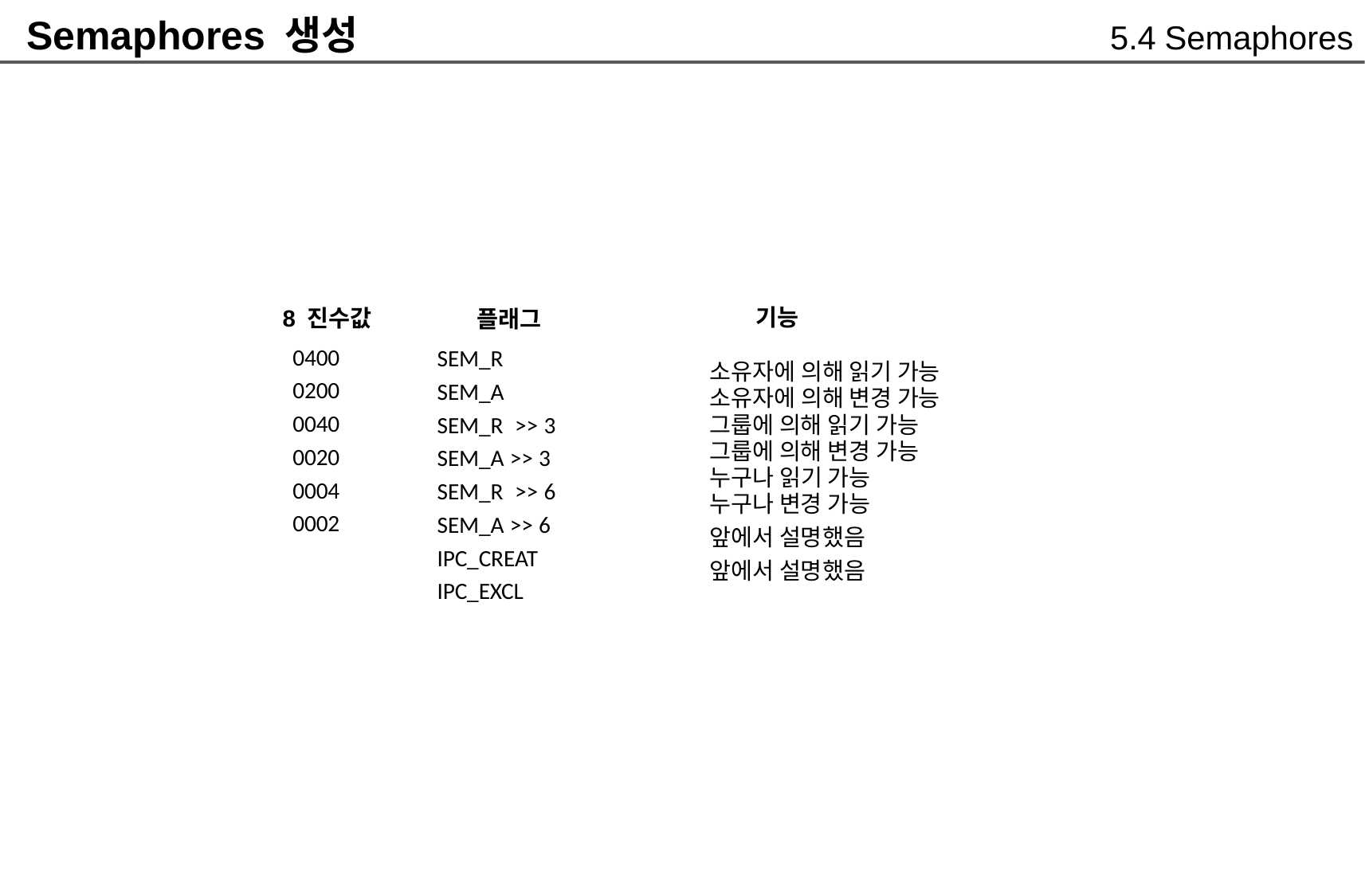

Semaphores 생성
5.4 Semaphores

8 진수값

	0400
	0200
	0040
	0020
	0004
	0002
	기능

소유자에 의해 읽기 가능
소유자에 의해 변경 가능
그룹에 의해 읽기 가능
그룹에 의해 변경 가능
누구나 읽기 가능
누구나 변경 가능
앞에서 설명했음
앞에서 설명했음
	플래그
SEM_R
SEM_A
SEM_R  >> 3
SEM_A >> 3
SEM_R  >> 6
SEM_A >> 6
IPC_CREAT
IPC_EXCL